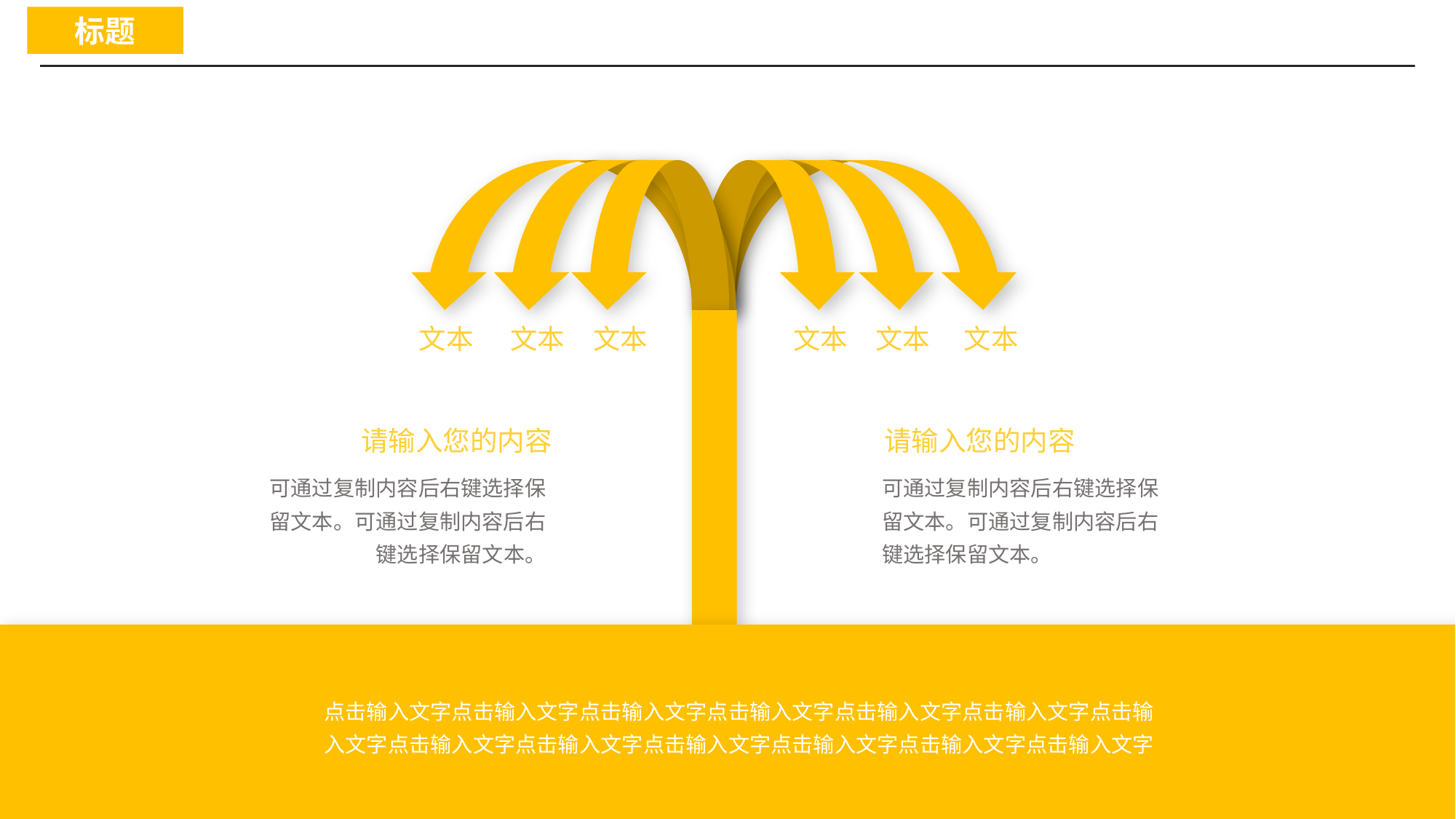

标题

文本
文本
文本
文本
文本
文本
请输入您的内容
请输入您的内容
可通过复制内容后右键选择保留文本。可通过复制内容后右键选择保留文本。
可通过复制内容后右键选择保留文本。可通过复制内容后右键选择保留文本。

点击输入文字点击输入文字点击输入文字点击输入文字点击输入文字点击输入文字点击输入文字点击输入文字点击输入文字点击输入文字点击输入文字点击输入文字点击输入文字